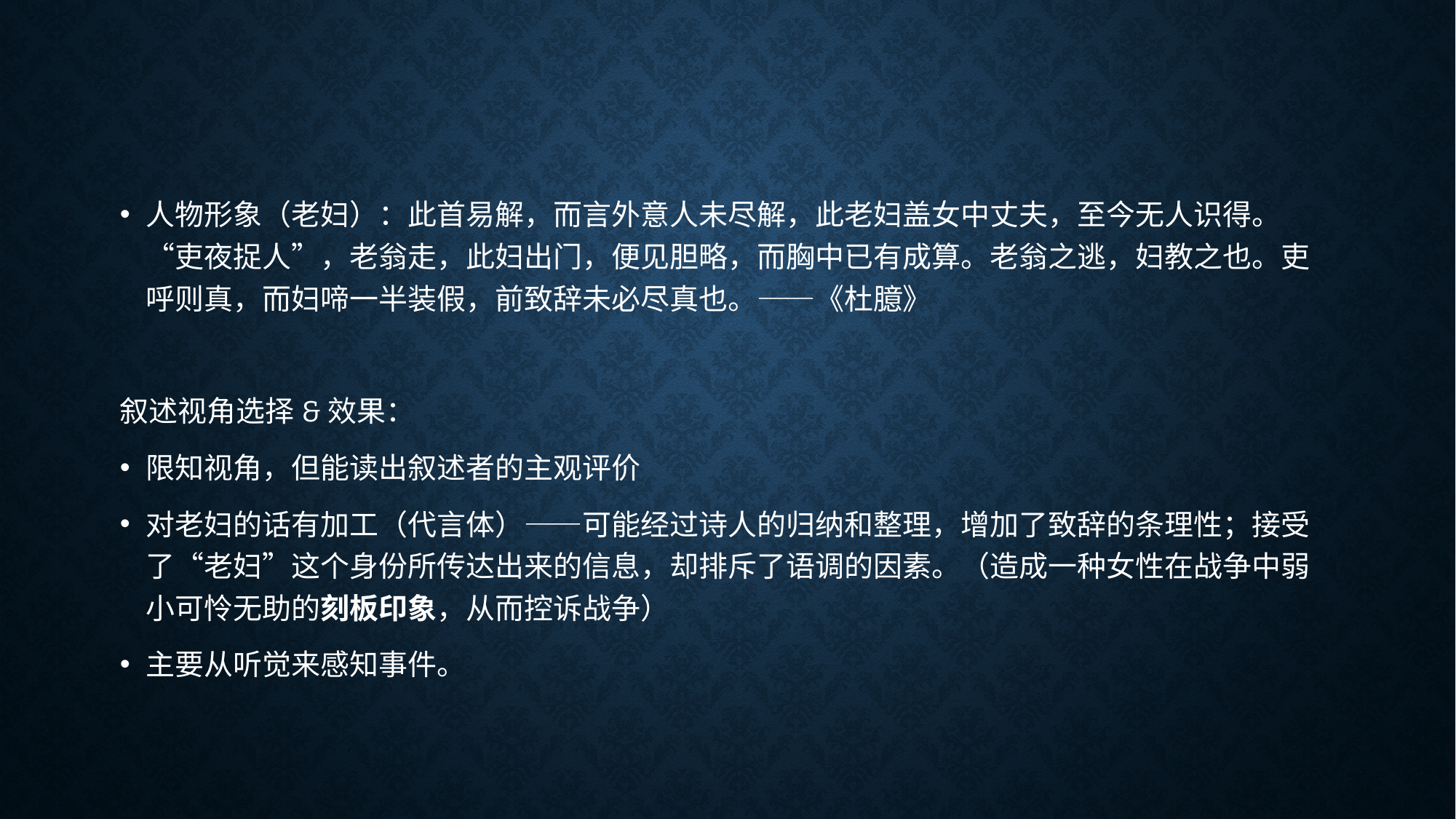

人物形象（老妇）：此首易解，而言外意人未尽解，此老妇盖女中丈夫，至今无人识得。“吏夜捉人”，老翁走，此妇出门，便见胆略，而胸中已有成算。老翁之逃，妇教之也。吏呼则真，而妇啼一半装假，前致辞未必尽真也。——《杜臆》

叙述视角选择&效果：
限知视角，但能读出叙述者的主观评价
对老妇的话有加工（代言体）——可能经过诗人的归纳和整理，增加了致辞的条理性；接受了“老妇”这个身份所传达出来的信息，却排斥了语调的因素。（造成一种女性在战争中弱小可怜无助的刻板印象，从而控诉战争）
主要从听觉来感知事件。